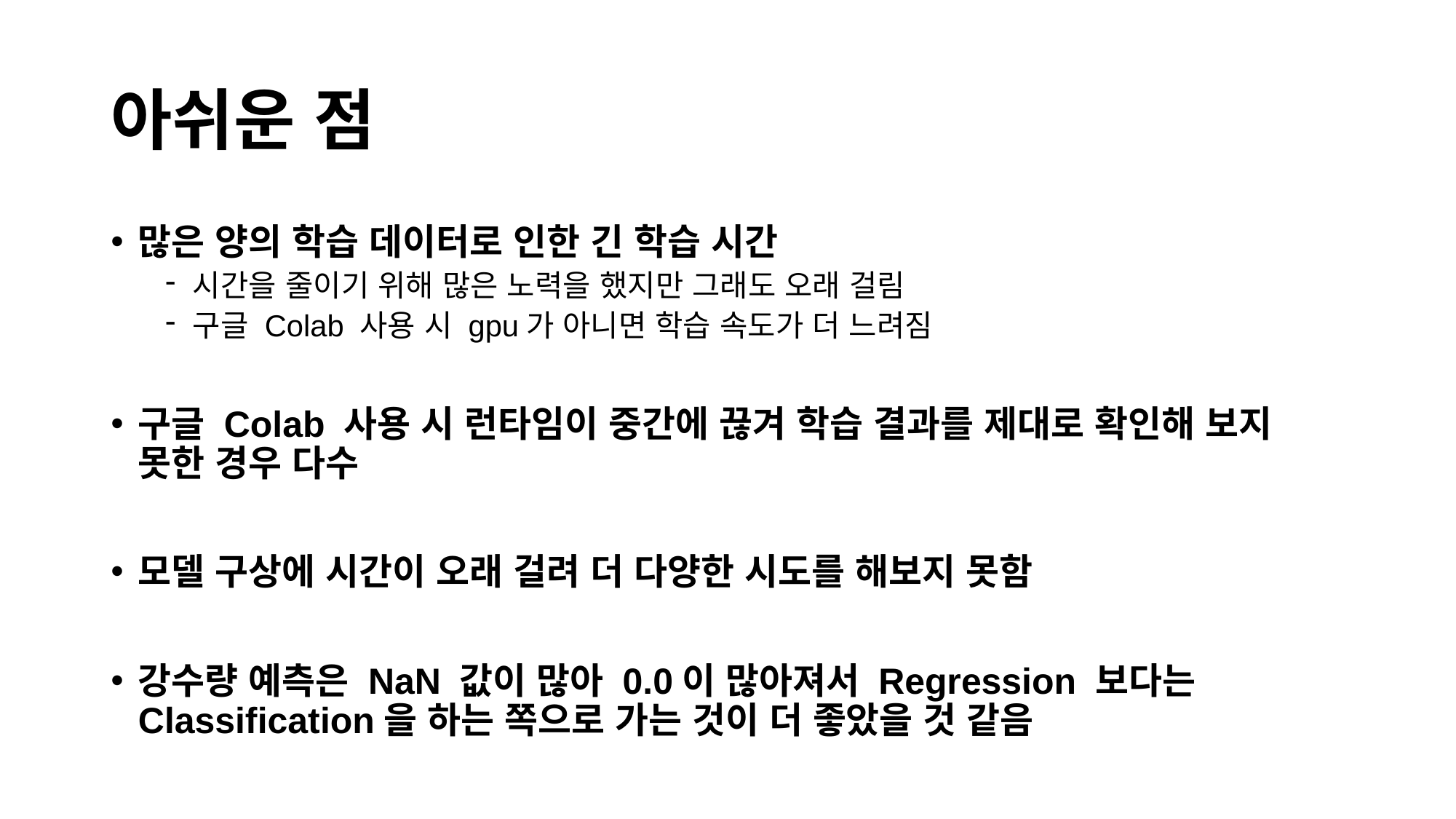

# 아쉬운 점
많은 양의 학습 데이터로 인한 긴 학습 시간
시간을 줄이기 위해 많은 노력을 했지만 그래도 오래 걸림
구글 Colab 사용 시 gpu가 아니면 학습 속도가 더 느려짐

구글 Colab 사용 시 런타임이 중간에 끊겨 학습 결과를 제대로 확인해 보지 못한 경우 다수

모델 구상에 시간이 오래 걸려 더 다양한 시도를 해보지 못함

강수량 예측은 NaN 값이 많아 0.0이 많아져서 Regression 보다는 Classification을 하는 쪽으로 가는 것이 더 좋았을 것 같음